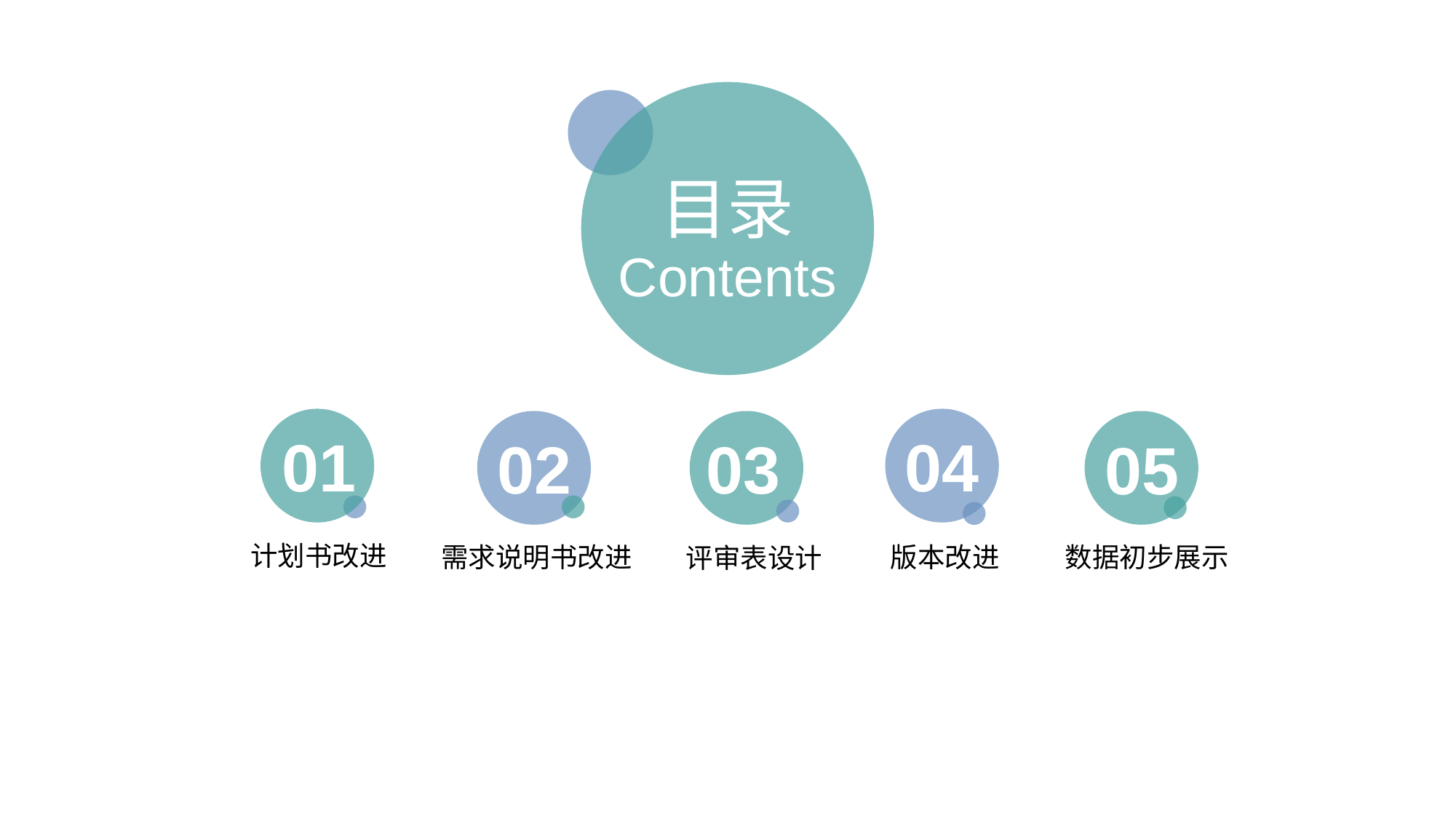

目录
Contents

01
04
02
03
05

 计划书改进
需求说明书改进
版本改进
数据初步展示
评审表设计